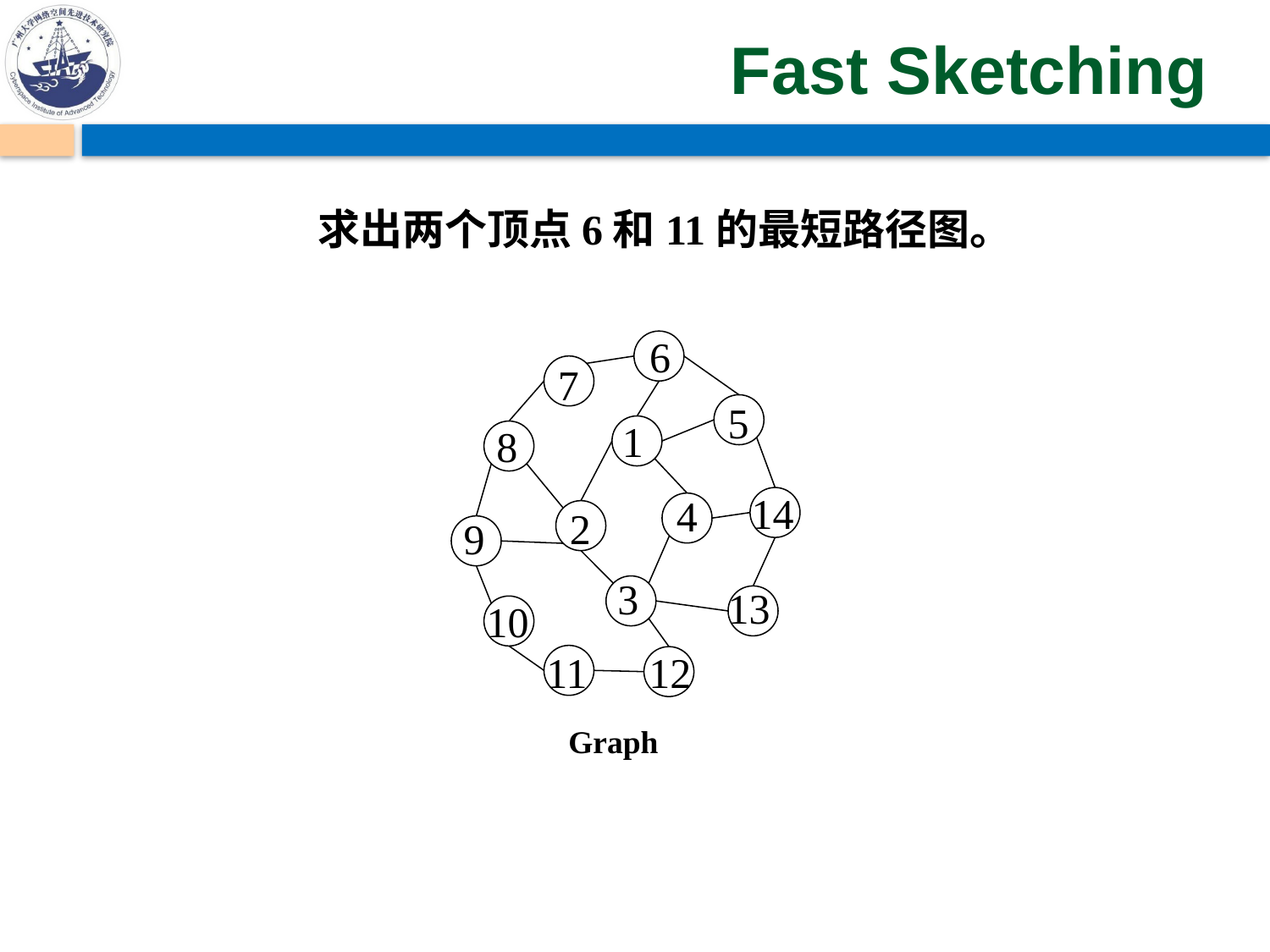

# Fast Sketching
求出两个顶点6和11的最短路径图。
6

7

5

1
8

14
4

2

9

3

13

10

11
12

Graph
23